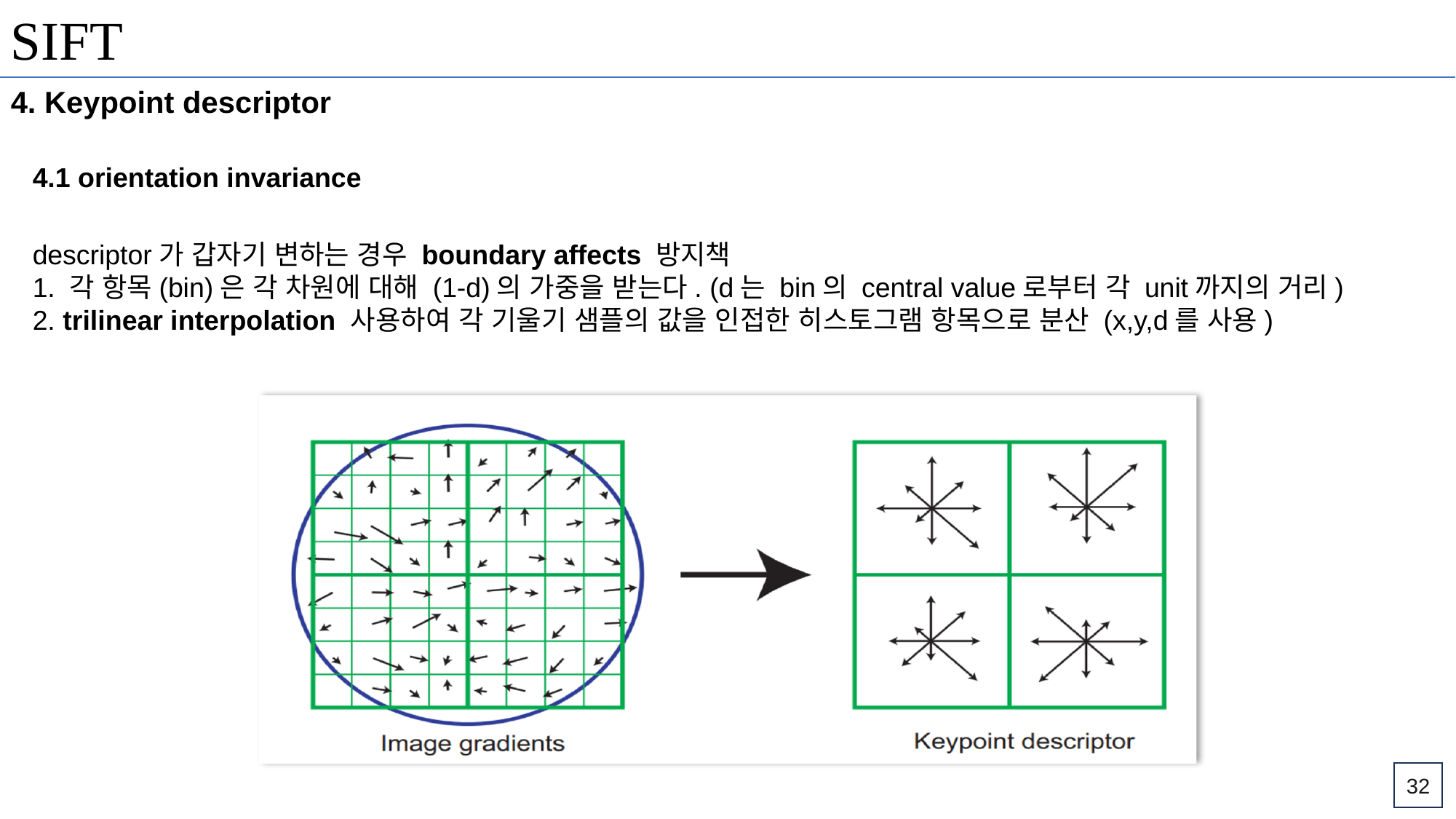

SIFT
4. Keypoint descriptor
4.1 orientation invariance
descriptor가 갑자기 변하는 경우 boundary affects 방지책
1. 각 항목(bin)은 각 차원에 대해 (1-d)의 가중을 받는다. (d는 bin의 central value로부터 각 unit까지의 거리)
2. trilinear interpolation 사용하여 각 기울기 샘플의 값을 인접한 히스토그램 항목으로 분산 (x,y,d를 사용)

32